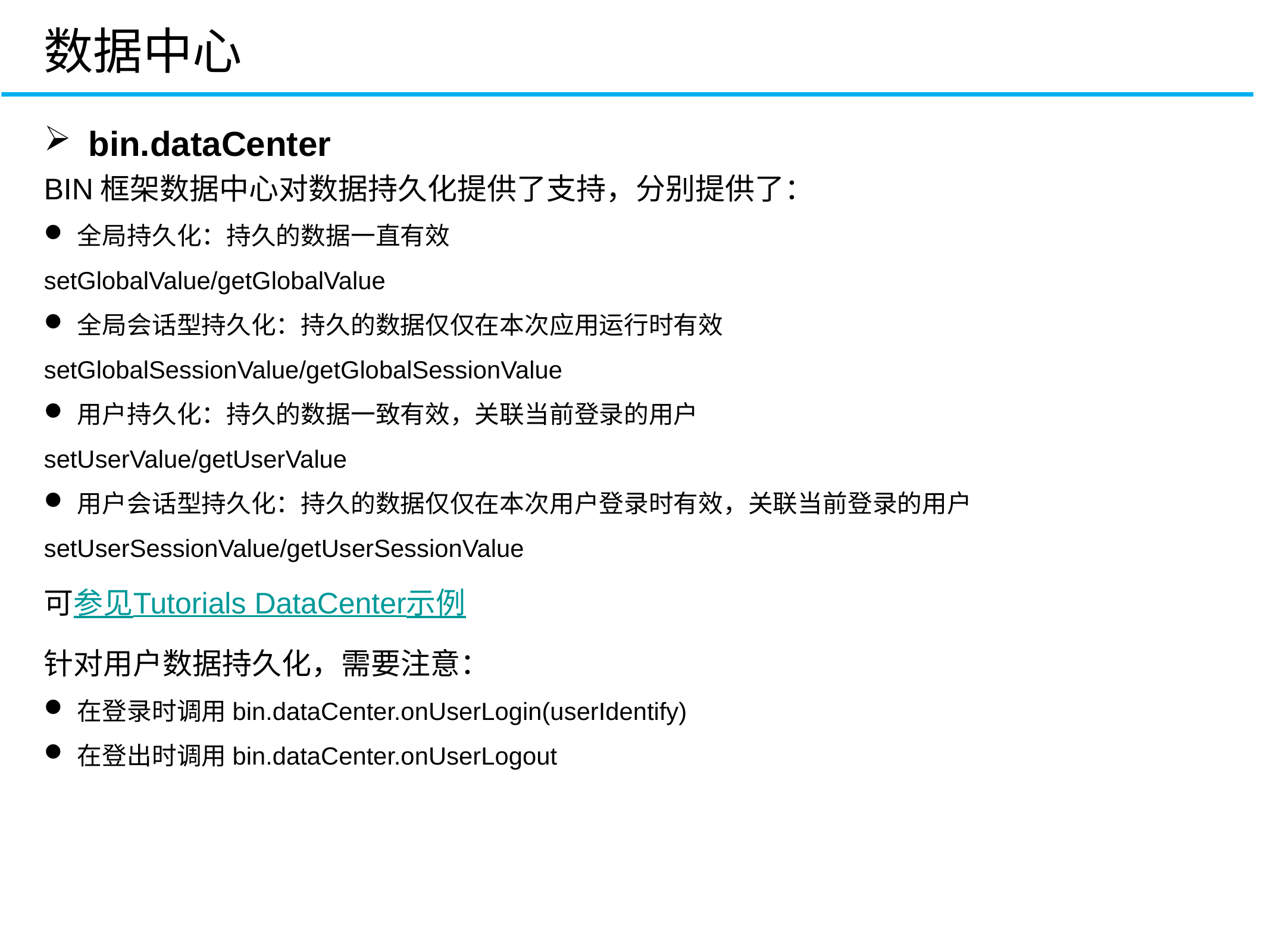

数据中心

bin.dataCenter
BIN框架数据中心对数据持久化提供了支持，分别提供了：
全局持久化：持久的数据一直有效
setGlobalValue/getGlobalValue
全局会话型持久化：持久的数据仅仅在本次应用运行时有效
setGlobalSessionValue/getGlobalSessionValue
用户持久化：持久的数据一致有效，关联当前登录的用户
setUserValue/getUserValue
用户会话型持久化：持久的数据仅仅在本次用户登录时有效，关联当前登录的用户
setUserSessionValue/getUserSessionValue
可参见Tutorials DataCenter示例
针对用户数据持久化，需要注意：
在登录时调用bin.dataCenter.onUserLogin(userIdentify)
在登出时调用bin.dataCenter.onUserLogout
CONTROLLER
VIEW